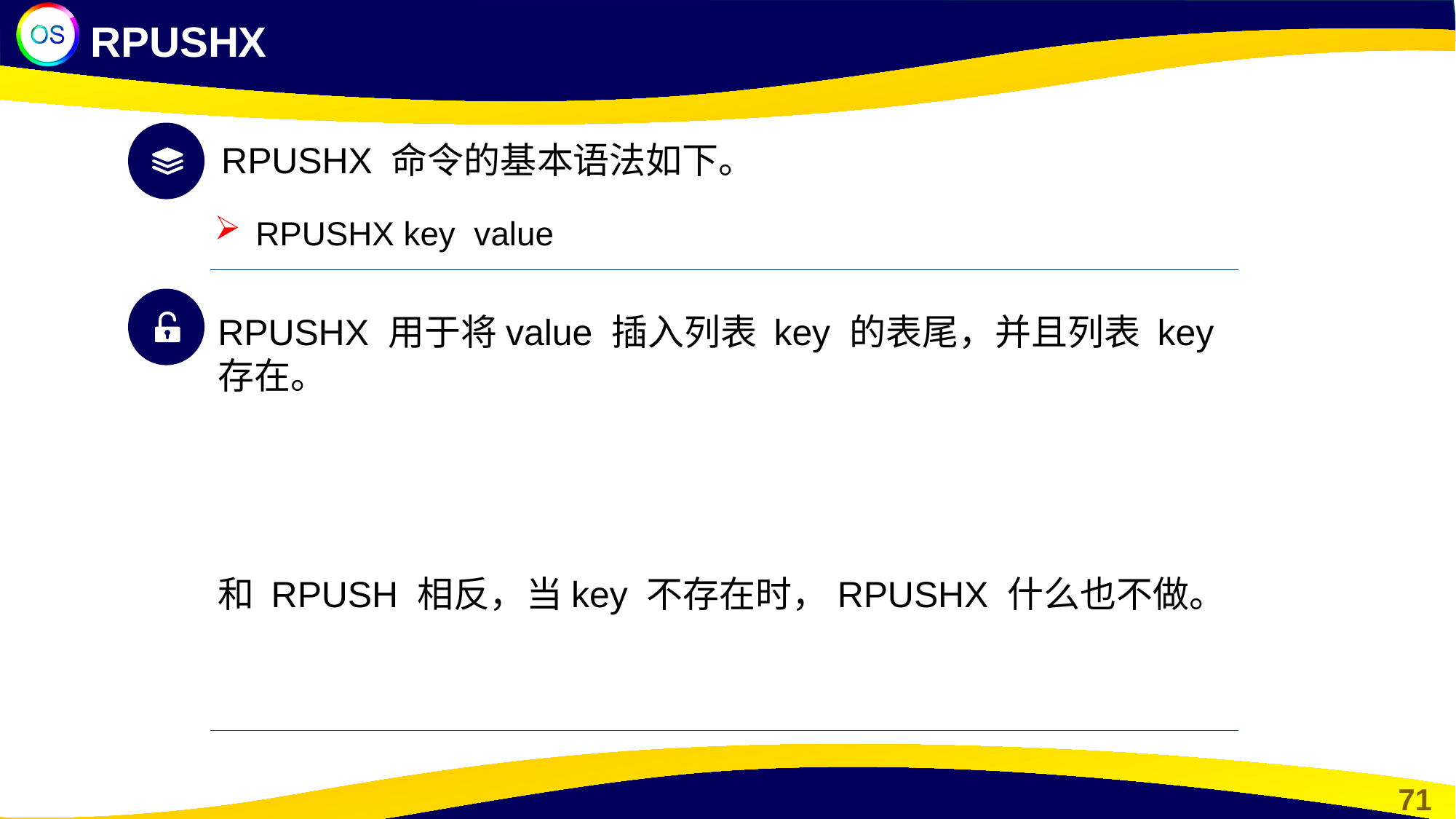

RPUSHX

RPUSHX 命令的基本语法如下。

RPUSHX key  value

RPUSHX 用于将value 插入列表 key 的表尾，并且列表 key 存在。

和 RPUSH 相反，当key 不存在时，RPUSHX 什么也不做。